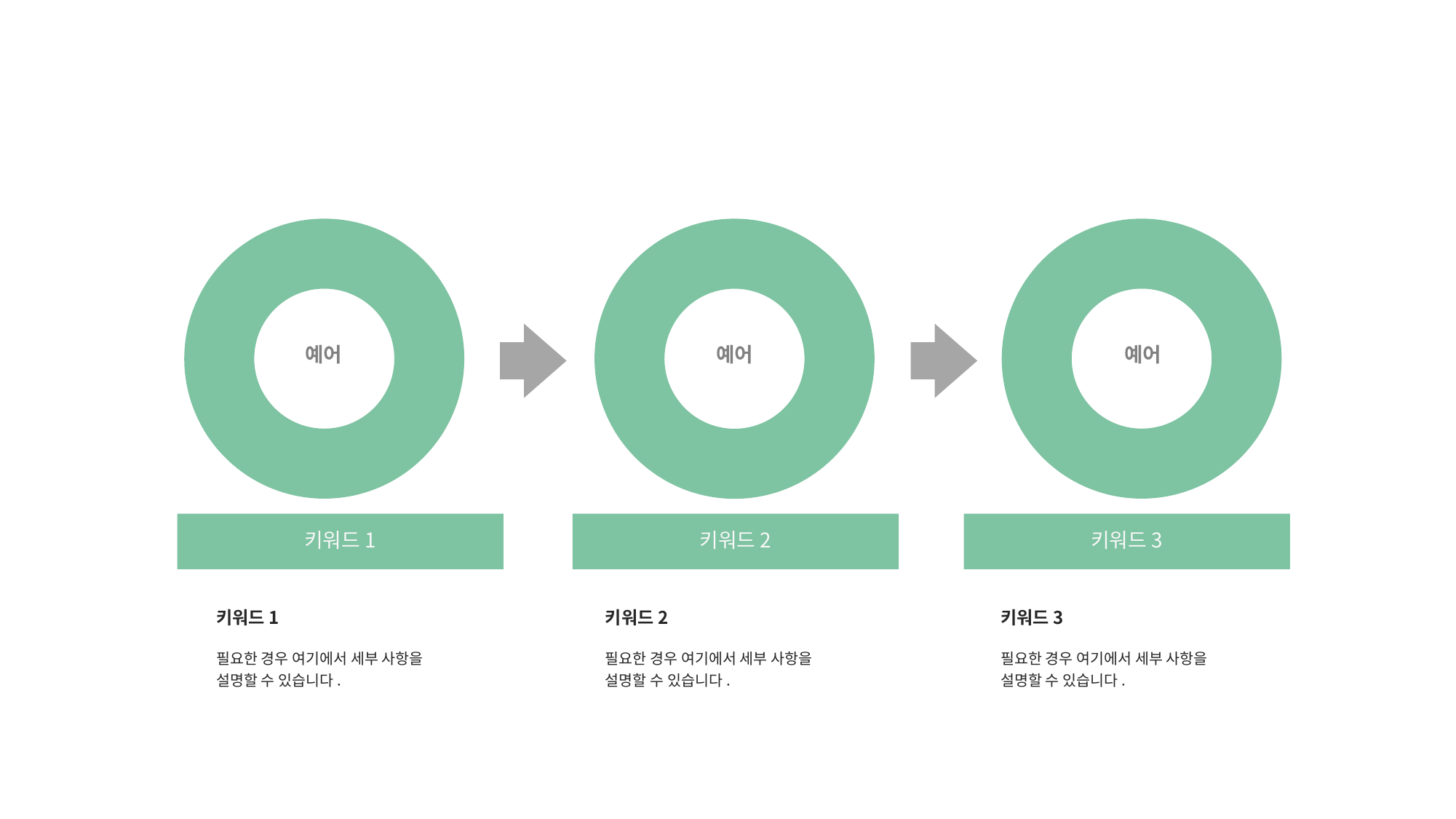

예어
예어
예어

키워드1

키워드2

키워드3
키워드1
키워드2
키워드3
필요한 경우 여기에서 세부 사항을 설명할 수 있습니다.
필요한 경우 여기에서 세부 사항을 설명할 수 있습니다.
필요한 경우 여기에서 세부 사항을 설명할 수 있습니다.